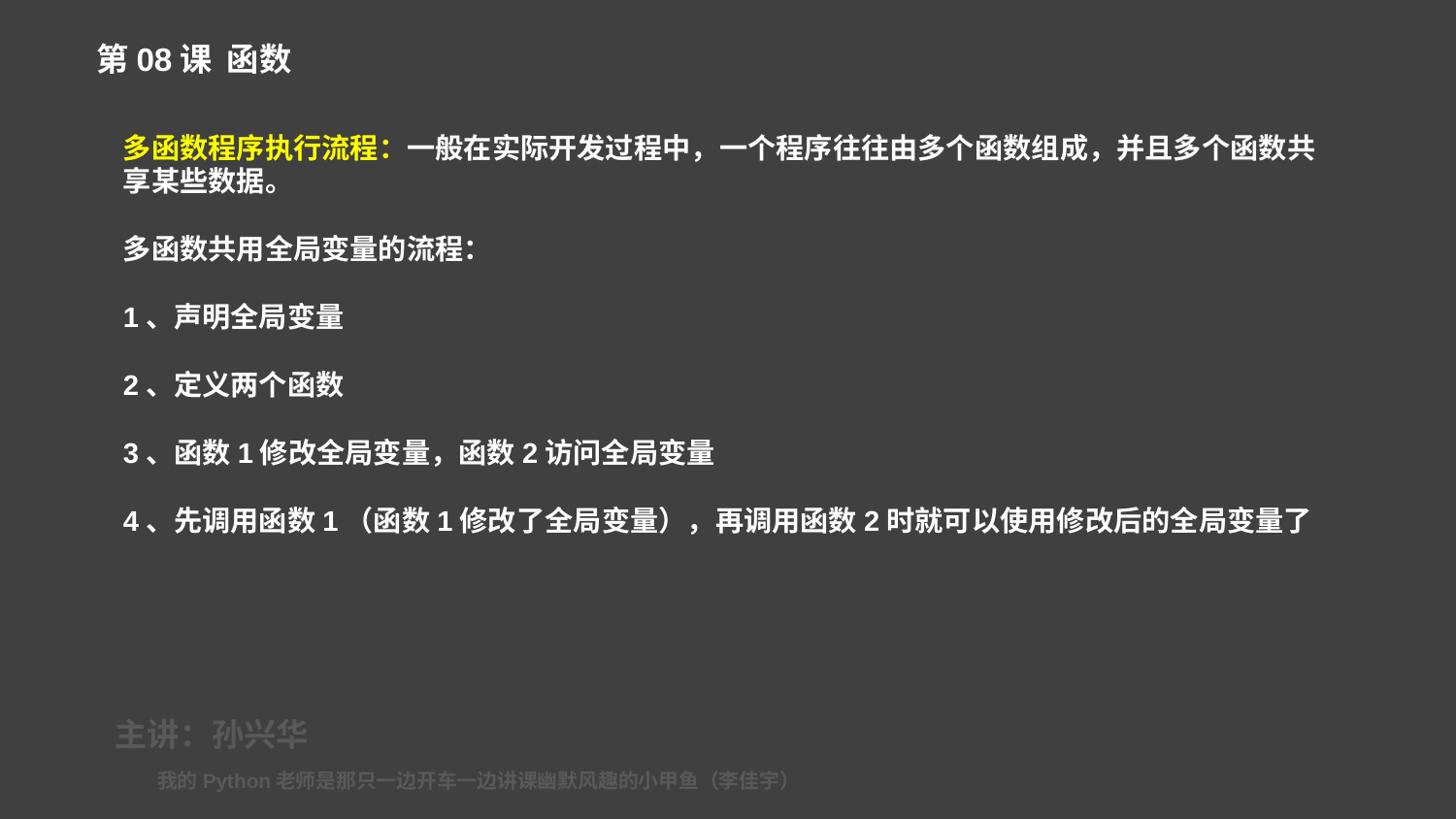

第08课  函数
多函数程序执行流程：一般在实际开发过程中，一个程序往往由多个函数组成，并且多个函数共享某些数据。

多函数共用全局变量的流程：

1、声明全局变量

2、定义两个函数

3、函数1修改全局变量，函数2访问全局变量

4、先调用函数1（函数1修改了全局变量），再调用函数2时就可以使用修改后的全局变量了